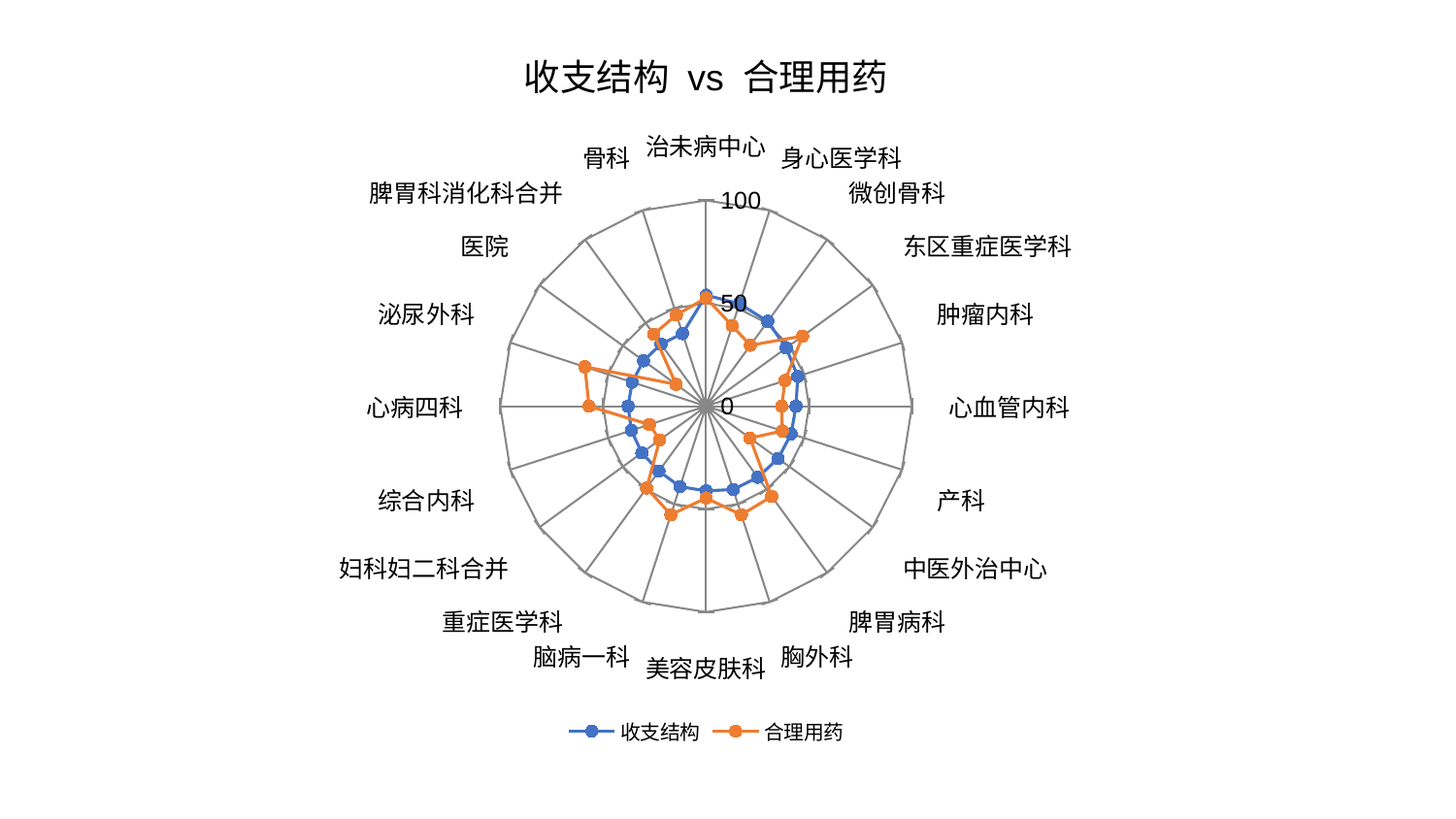

### Chart: 收支结构 vs 合理用药

| Category | 收支结构 | 合理用药 |
|---|---|---|
| 治未病中心 | 53.933752544510135 | 52.57042948058992 |
| 身心医学科 | 52.389106437261994 | 41.08914734278467 |
| 微创骨科 | 50.952901197684014 | 36.60736292501116 |
| 东区重症医学科 | 48.139985355635275 | 57.93448312068135 |
| 肿瘤内科 | 46.818367619664734 | 40.32306986354153 |
| 心血管内科 | 43.67929981937805 | 36.70161818005861 |
| 产科 | 43.46877026265259 | 38.956723422213344 |
| 中医外治中心 | 43.280467780313465 | 26.425285394013915 |
| 脾胃病科 | 42.715152610209856 | 54.190365686573855 |
| 胸外科 | 42.57729877292491 | 55.5029502227294 |
| 美容皮肤科 | 41.15643754033281 | 44.638056270470614 |
| 脑病一科 | 41.10394986208206 | 55.47060019385536 |
| 重症医学科 | 38.99522556949568 | 49.16137607383169 |
| 妇科妇二科合并 | 38.605070997298895 | 27.885740320229075 |
| 综合内科 | 38.18910032767207 | 28.939137992813805 |
| 心病四科 | 37.89501837422338 | 56.885081697133444 |
| 泌尿外科 | 37.76520274053656 | 61.9037939639763 |
| 医院 | 37.56196978082301 | 18.082776761104874 |
| 脾胃科消化科合并 | 37.31851988224649 | 43.27550689672328 |
| 骨科 | 37.095510373531994 | 46.64111146719545 |
72